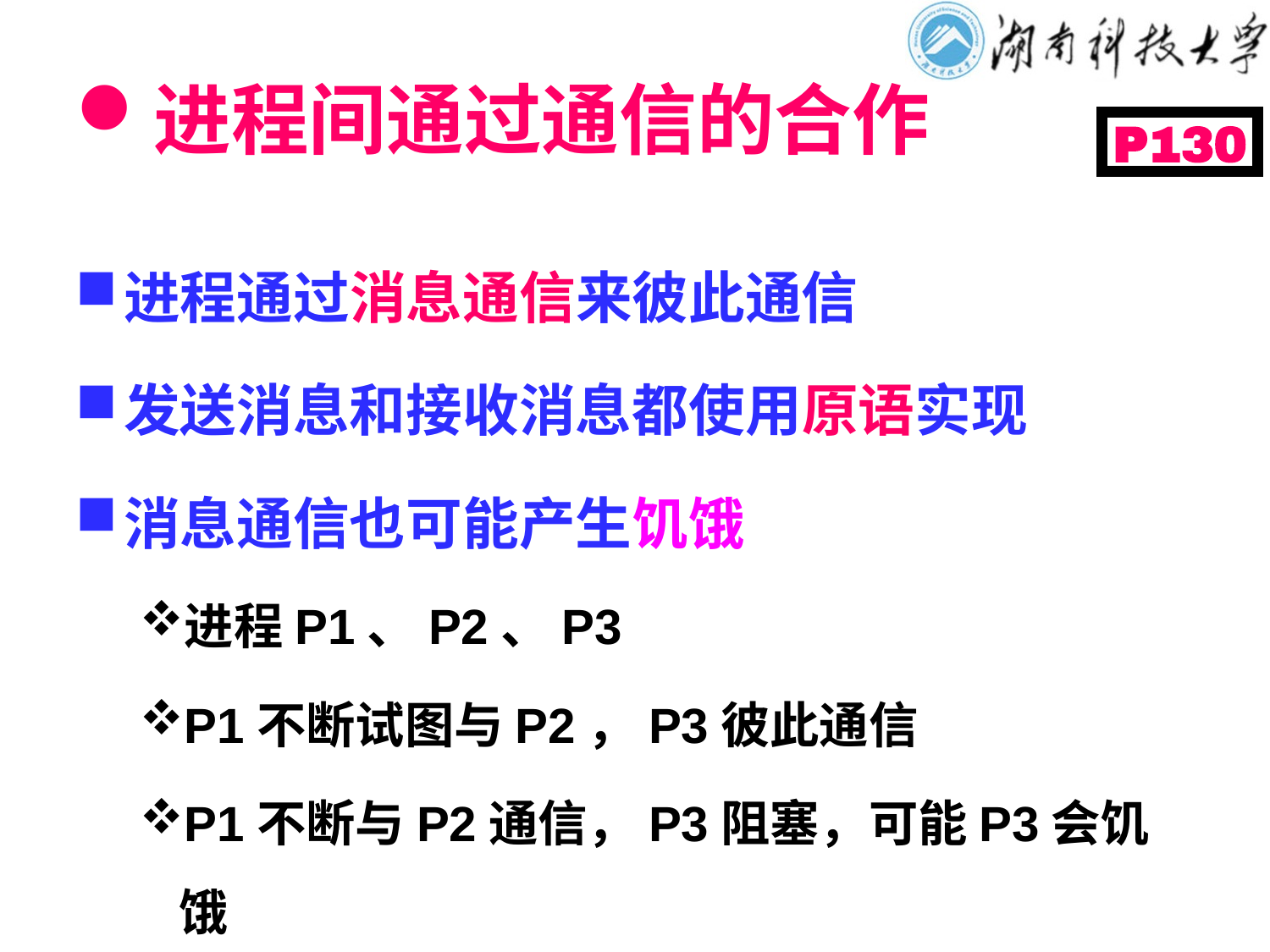

# 进程间通过通信的合作
P130
进程通过消息通信来彼此通信
发送消息和接收消息都使用原语实现
消息通信也可能产生饥饿
进程P1、P2、P3
P1不断试图与P2，P3彼此通信
P1不断与P2通信，P3阻塞，可能P3会饥饿